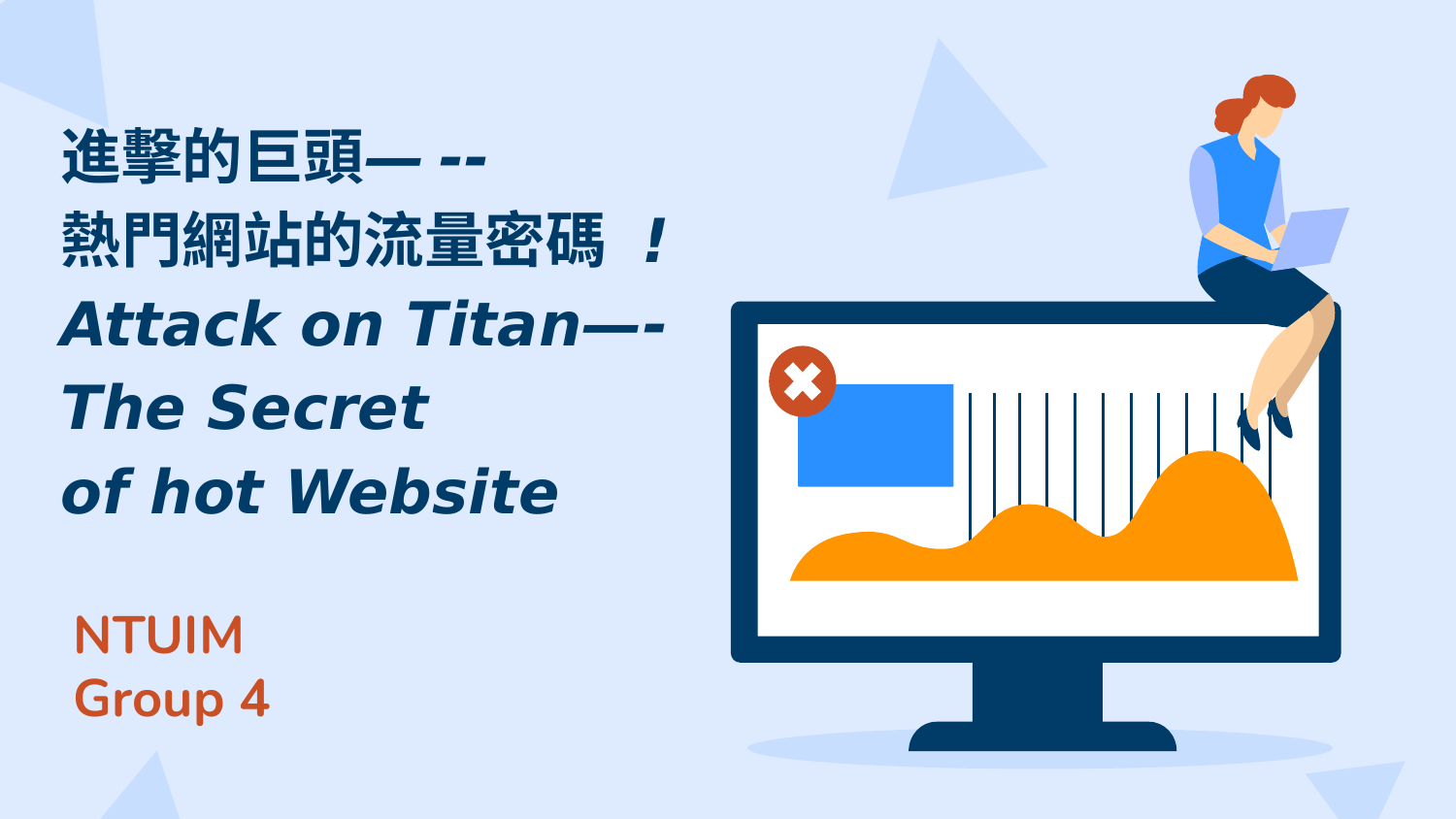

# 進擊的巨頭—--
熱門網站的流量密碼 !
Attack on Titan—-
The Secret
of hot Website
NTUIM
Group 4